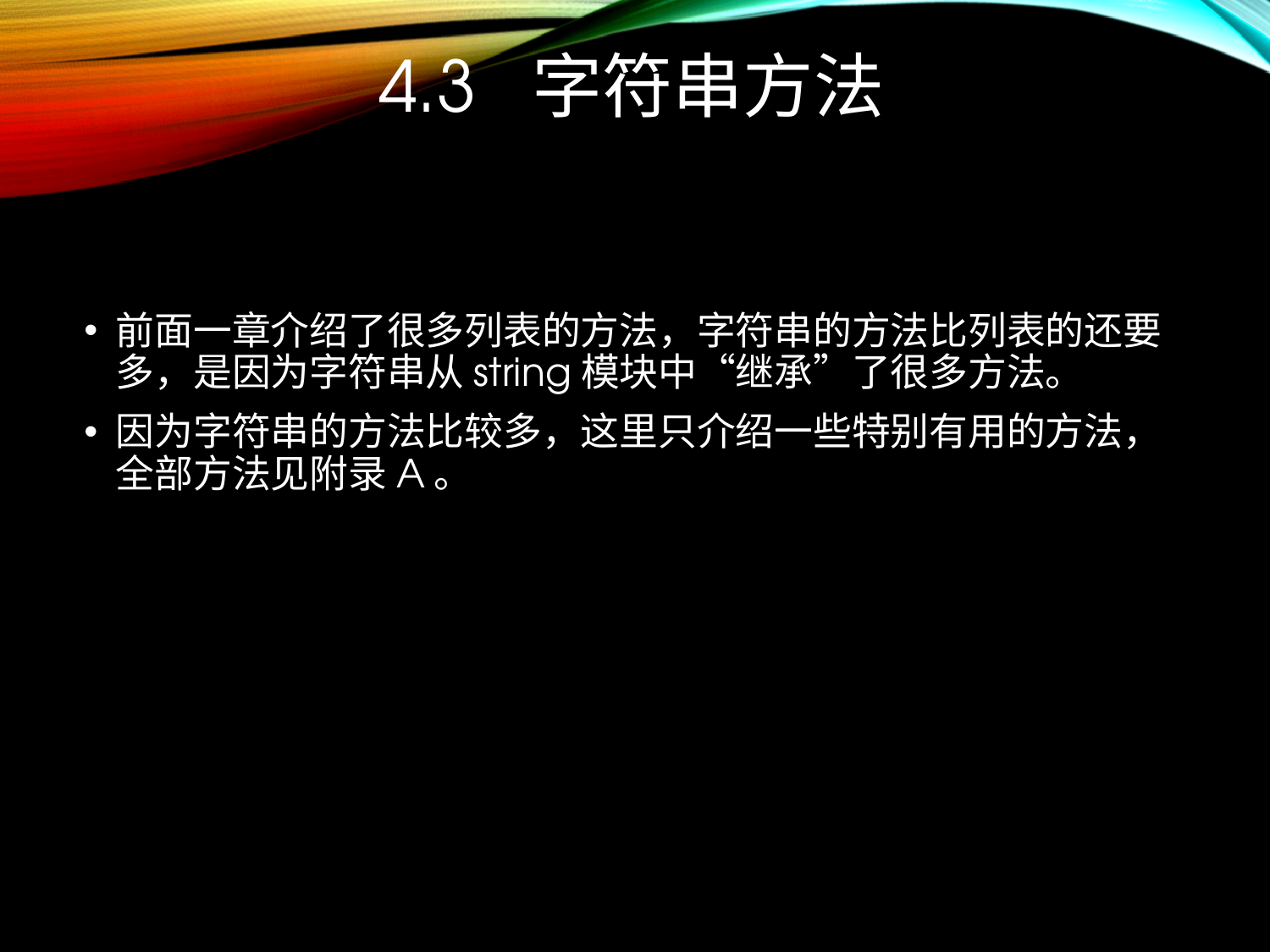

# 4.3  字符串方法
前面一章介绍了很多列表的方法，字符串的方法比列表的还要多，是因为字符串从string模块中“继承”了很多方法。
因为字符串的方法比较多，这里只介绍一些特别有用的方法，全部方法见附录A。